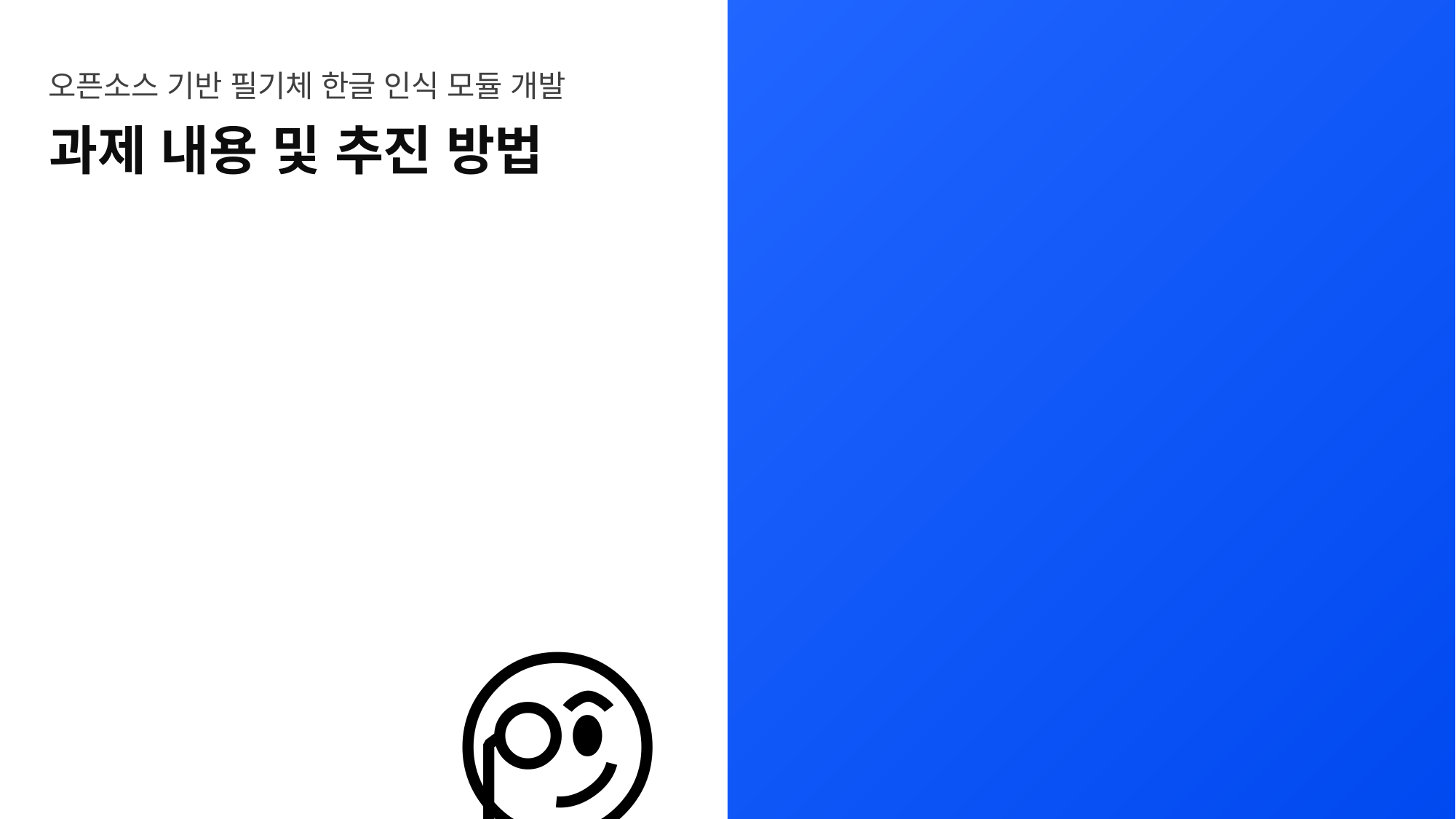

오픈소스 기반 필기체 한글 인식 모듈 개발
과제 내용 및 추진 방법
02
🧐